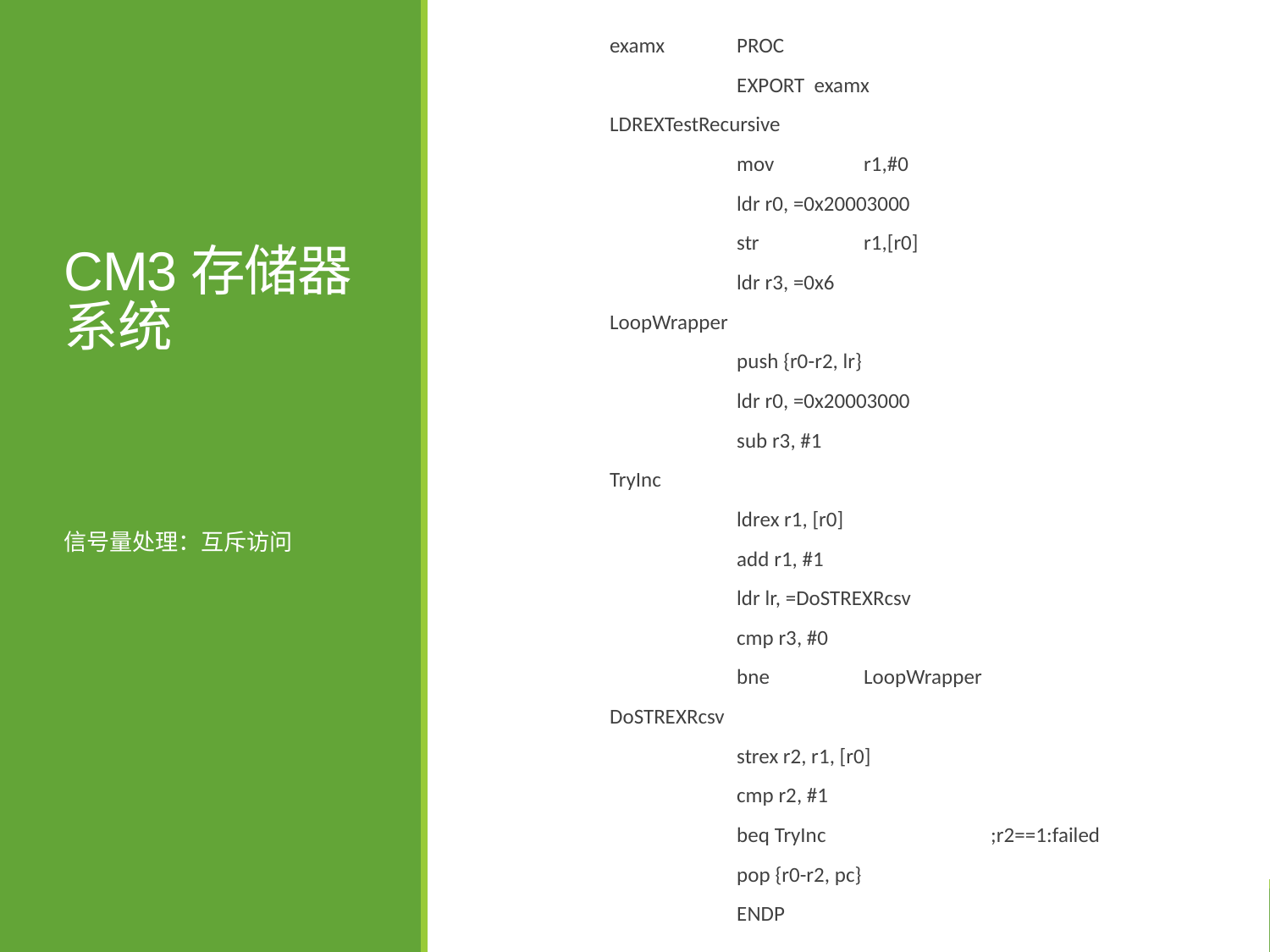

examx        	PROC
            	EXPORT  examx
LDREXTestRecursive
	mov	r1,#0
	ldr r0, =0x20003000
	str	r1,[r0]
	ldr r3, =0x6
LoopWrapper
	push {r0-r2, lr}
	ldr r0, =0x20003000
	sub r3, #1
TryInc
	ldrex r1, [r0]
	add r1, #1
	ldr lr, =DoSTREXRcsv
	cmp r3, #0
	bne	LoopWrapper
DoSTREXRcsv
	strex r2, r1, [r0]
	cmp r2, #1
	beq TryInc		;r2==1:failed
	pop {r0-r2, pc}
    	ENDP
# CM3存储器系统
信号量处理：互斥访问